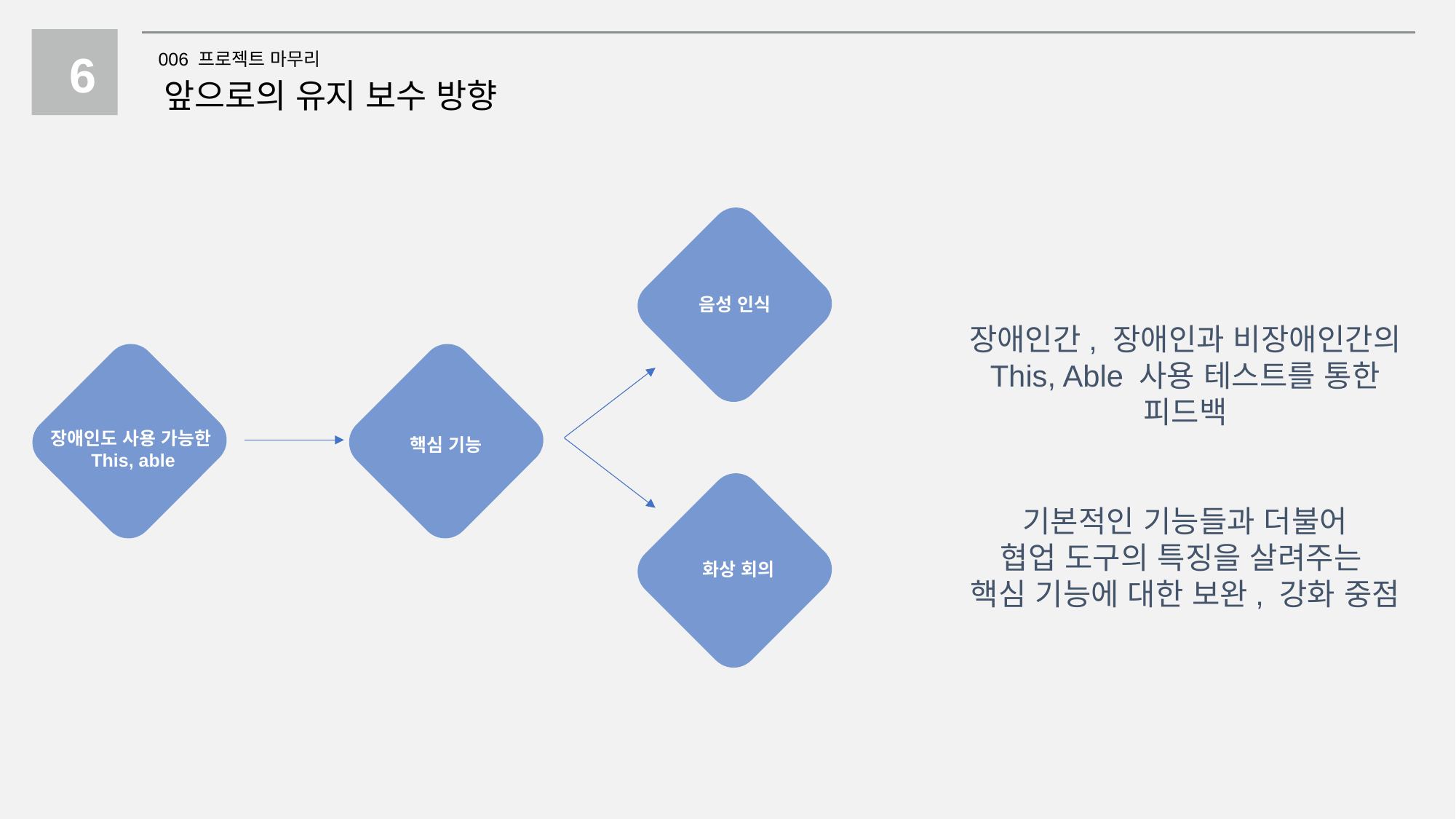

6
006 프로젝트 마무리
앞으로의 유지 보수 방향

음성 인식

장애인도 사용 가능한
This, able
핵심 기능

화상 회의
장애인간, 장애인과 비장애인간의
This, Able 사용 테스트를 통한 피드백

기본적인 기능들과 더불어
협업 도구의 특징을 살려주는
핵심 기능에 대한 보완, 강화 중점